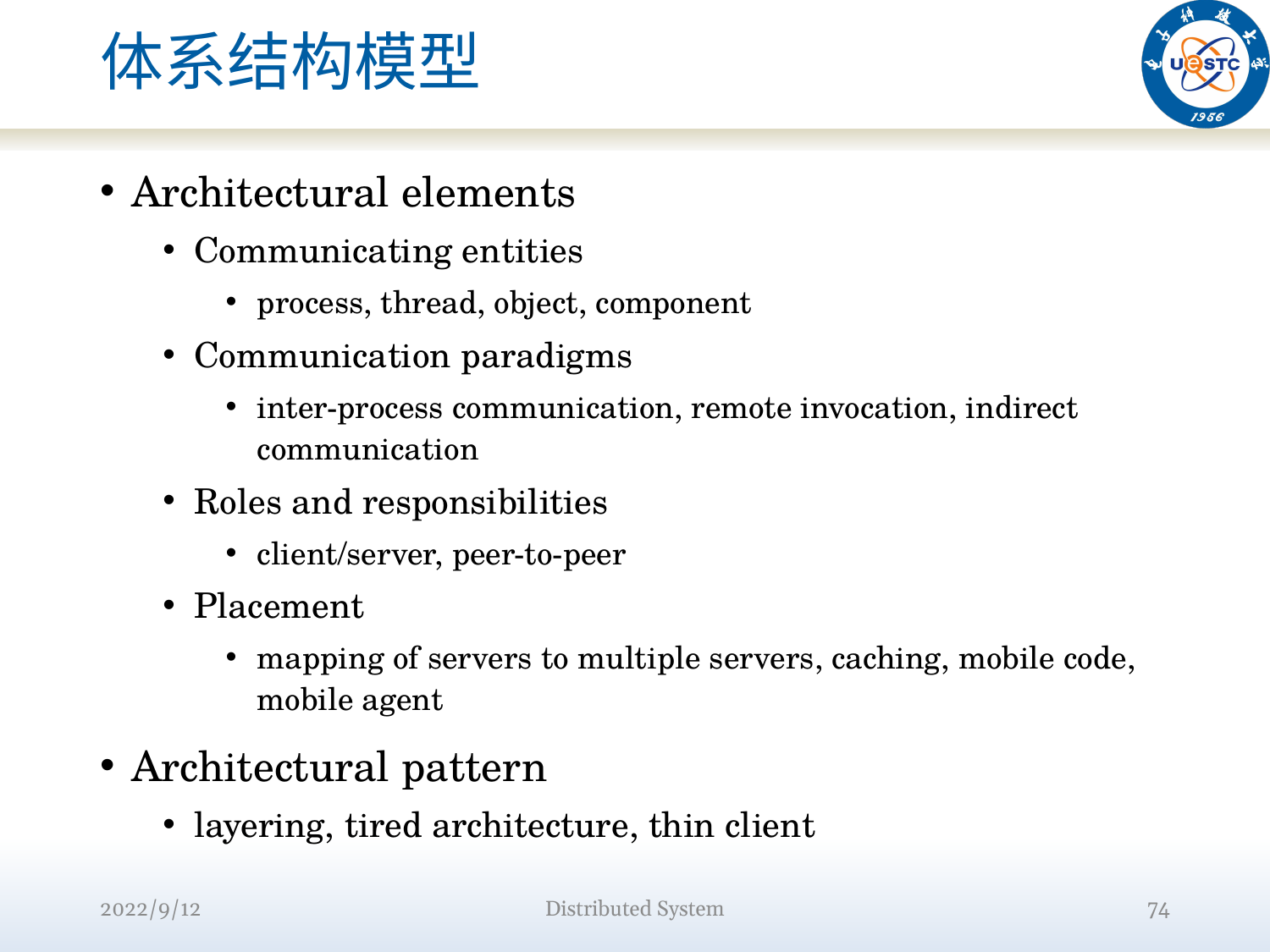

# 体系结构模型
Architectural elements
Communicating entities
process, thread, object, component
Communication paradigms
inter-process communication, remote invocation, indirect communication
Roles and responsibilities
client/server, peer-to-peer
Placement
mapping of servers to multiple servers, caching, mobile code, mobile agent
Architectural pattern
layering, tired architecture, thin client
2022/9/12
Distributed System
74